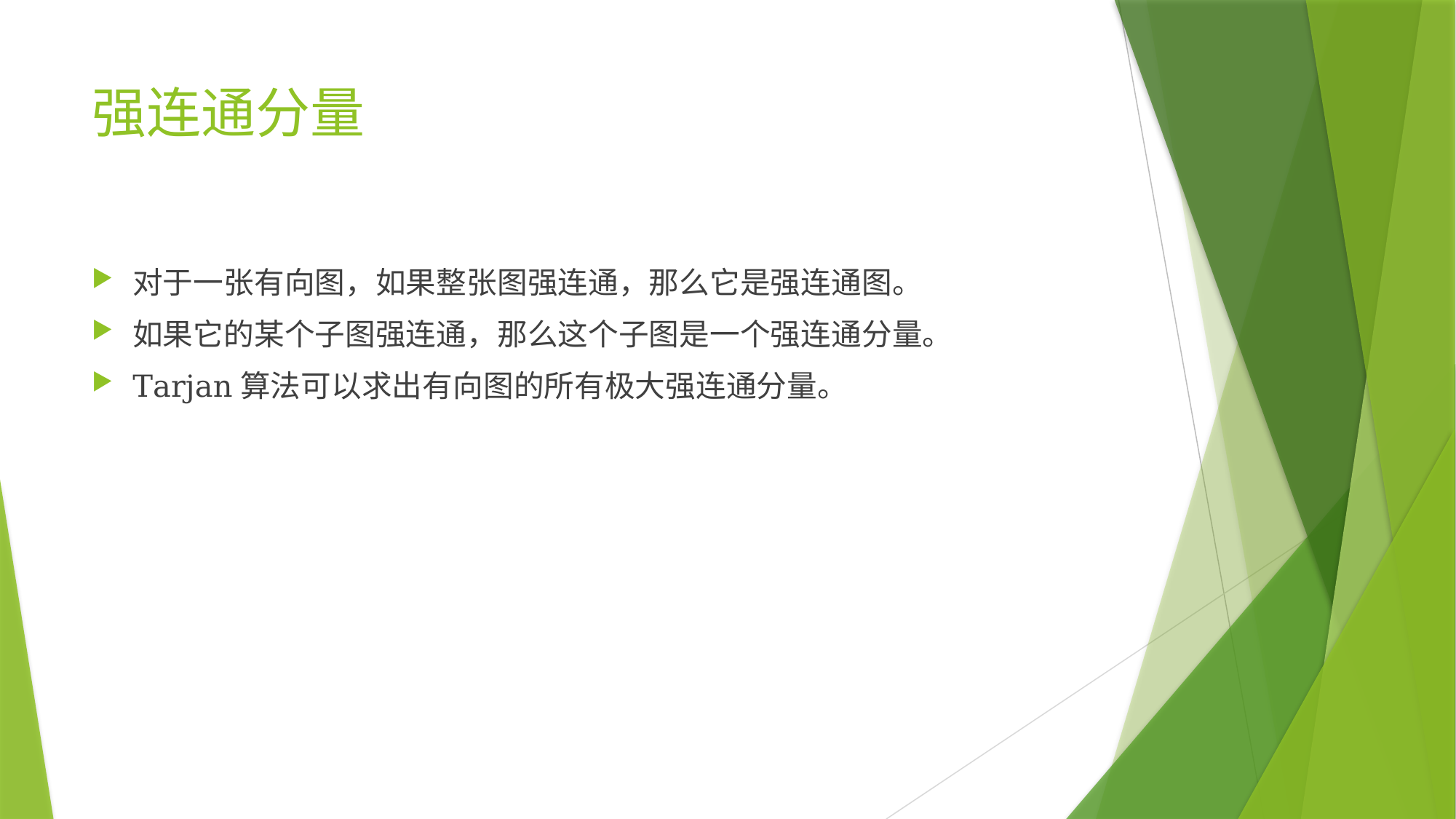

# 强连通分量
对于一张有向图，如果整张图强连通，那么它是强连通图。
如果它的某个子图强连通，那么这个子图是一个强连通分量。
Tarjan算法可以求出有向图的所有极大强连通分量。